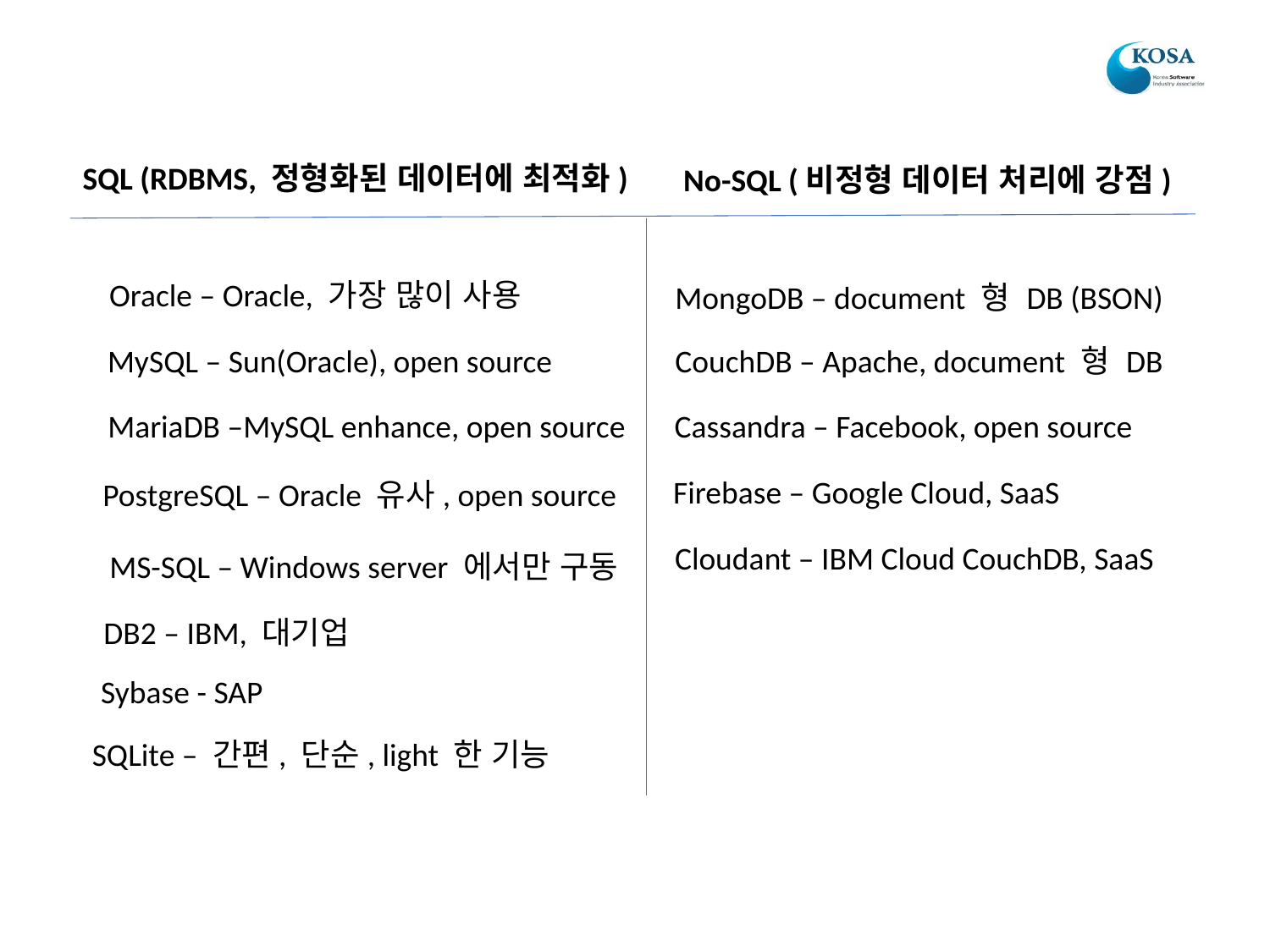

SQL (RDBMS, 정형화된 데이터에 최적화)
No-SQL (비정형 데이터 처리에 강점)
Oracle – Oracle, 가장 많이 사용
MongoDB – document 형 DB (BSON)
MySQL – Sun(Oracle), open source
CouchDB – Apache, document 형 DB
MariaDB –MySQL enhance, open source
Cassandra – Facebook, open source
Firebase – Google Cloud, SaaS
PostgreSQL – Oracle 유사, open source
Cloudant – IBM Cloud CouchDB, SaaS
MS-SQL – Windows server 에서만 구동
DB2 – IBM, 대기업
Sybase - SAP
SQLite – 간편, 단순, light 한 기능